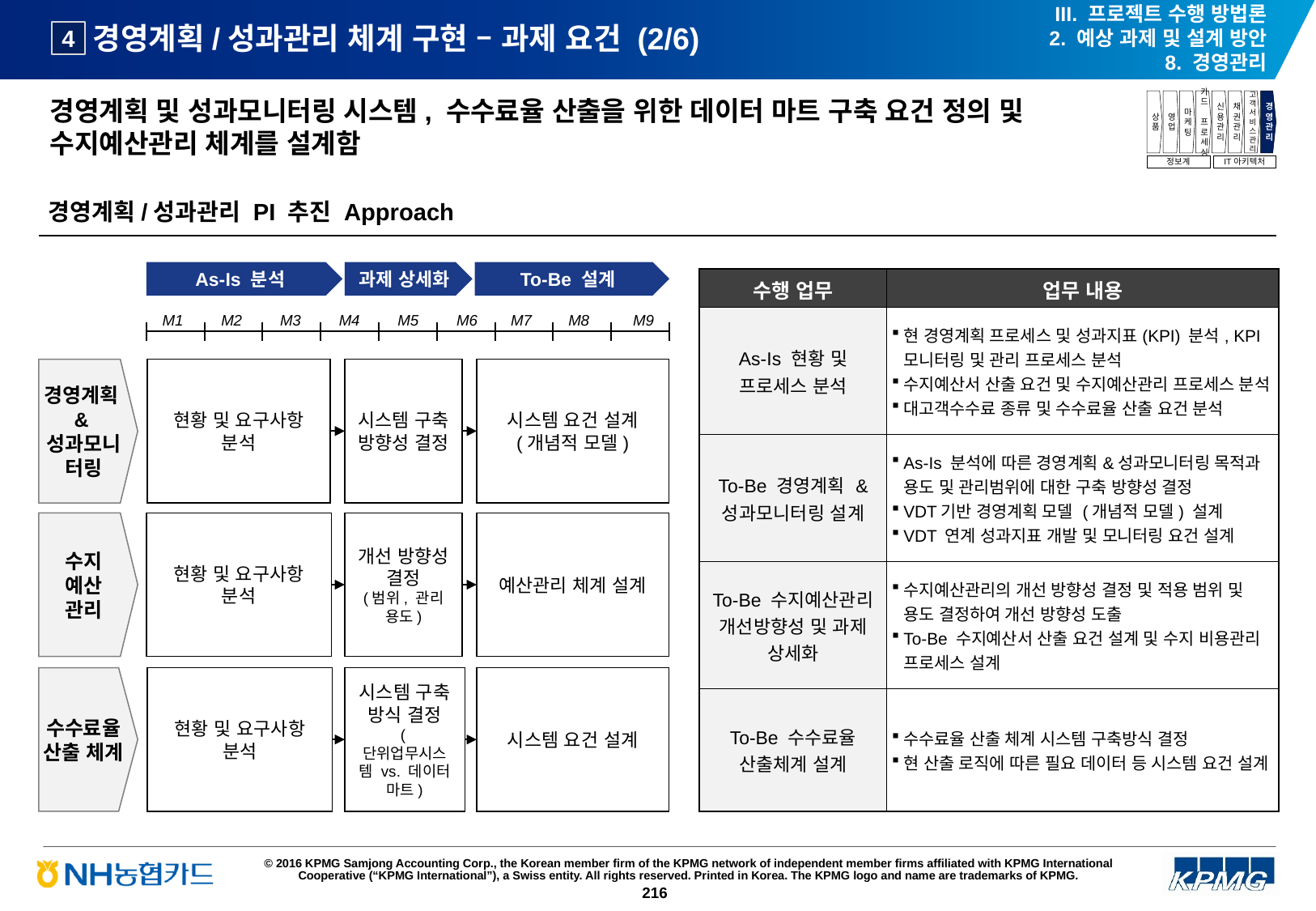

III. 프로젝트 수행 방법론
2. 예상 과제 및 설계 방안
8. 경영관리
# 경영계획/성과관리 체계 구현 – 과제 요건 (2/6)
4
경영계획 및 성과모니터링 시스템, 수수료율 산출을 위한 데이터 마트 구축 요건 정의 및 수지예산관리 체계를 설계함
상품
영업
마케팅
카드
프로세싱
신용관리
채권관리
고객서비스관리
경영관리
정보계
IT아키텍처
경영계획/성과관리 PI 추진 Approach
As-Is 분석
과제 상세화
To-Be 설계
M1
M2
M3
M4
M5
M6
M7
M8
M9
현황 및 요구사항 분석
시스템 구축 방향성 결정
시스템 요건 설계
(개념적 모델)
현황 및 요구사항 분석
개선 방향성 결정
(범위, 관리 용도)
예산관리 체계 설계
현황 및 요구사항 분석
시스템 구축 방식 결정
(단위업무시스템 vs. 데이터 마트)
시스템 요건 설계
| 수행 업무 | 업무 내용 |
| --- | --- |
| As-Is 현황 및 프로세스 분석 | 현 경영계획 프로세스 및 성과지표(KPI) 분석, KPI 모니터링 및 관리 프로세스 분석 수지예산서 산출 요건 및 수지예산관리 프로세스 분석 대고객수수료 종류 및 수수료율 산출 요건 분석 |
| To-Be 경영계획 & 성과모니터링 설계 | As-Is 분석에 따른 경영계획&성과모니터링 목적과 용도 및 관리범위에 대한 구축 방향성 결정 VDT기반 경영계획 모델 (개념적 모델) 설계 VDT 연계 성과지표 개발 및 모니터링 요건 설계 |
| To-Be 수지예산관리 개선방향성 및 과제 상세화 | 수지예산관리의 개선 방향성 결정 및 적용 범위 및 용도 결정하여 개선 방향성 도출 To-Be 수지예산서 산출 요건 설계 및 수지 비용관리 프로세스 설계 |
| To-Be 수수료율 산출체계 설계 | 수수료율 산출 체계 시스템 구축방식 결정 현 산출 로직에 따른 필요 데이터 등 시스템 요건 설계 |
경영계획&성과모니터링
수지
예산
관리
수수료율산출 체계